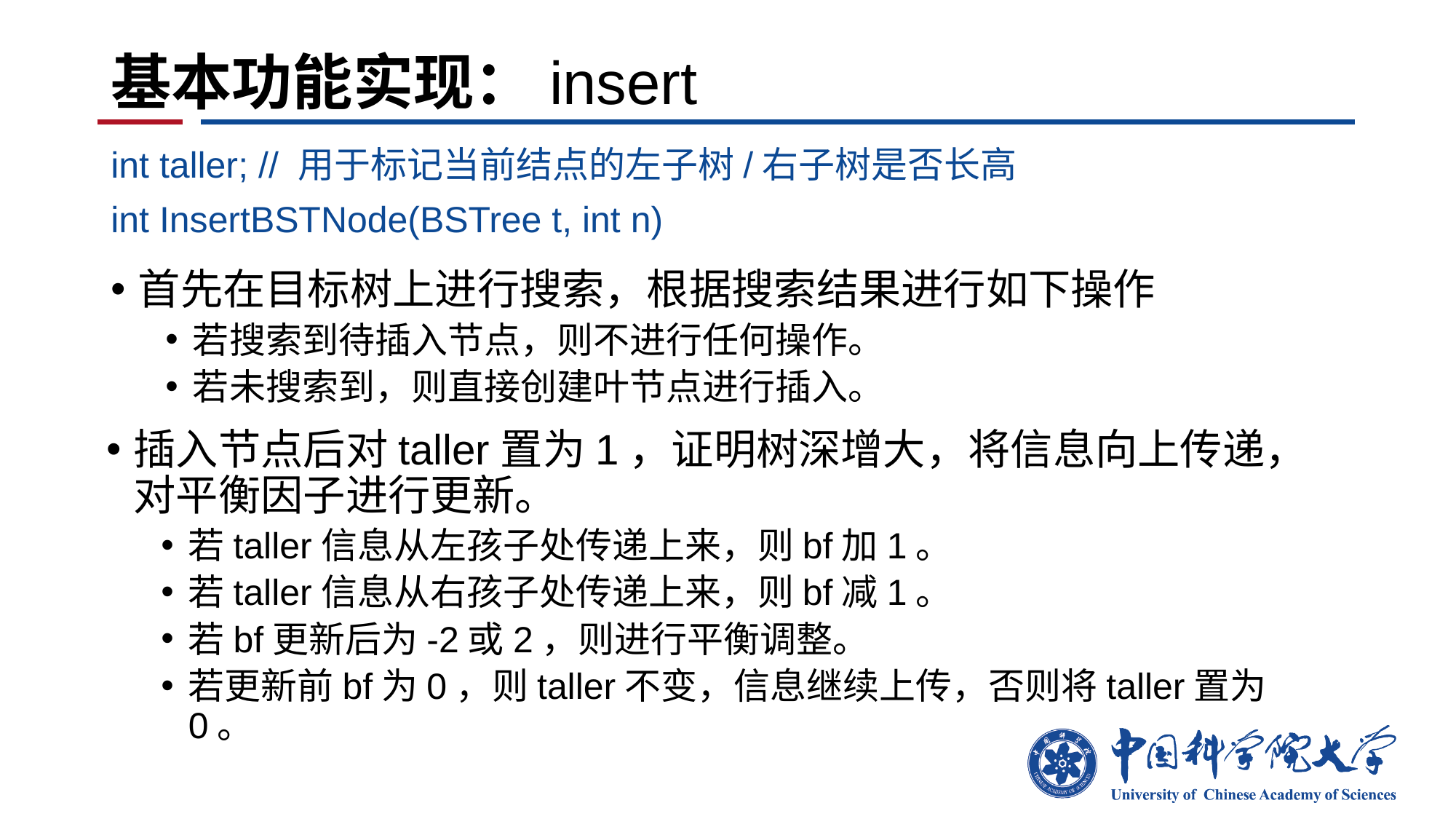

# 基本功能实现：insert
int taller; // 用于标记当前结点的左子树/右子树是否长高
int InsertBSTNode(BSTree t, int n)
首先在目标树上进行搜索，根据搜索结果进行如下操作
若搜索到待插入节点，则不进行任何操作。
若未搜索到，则直接创建叶节点进行插入。

插入节点后对taller置为1，证明树深增大，将信息向上传递，对平衡因子进行更新。
若taller信息从左孩子处传递上来，则bf加1。
若taller信息从右孩子处传递上来，则bf减1。
若bf更新后为-2或2，则进行平衡调整。
若更新前bf为0，则taller不变，信息继续上传，否则将taller置为0。